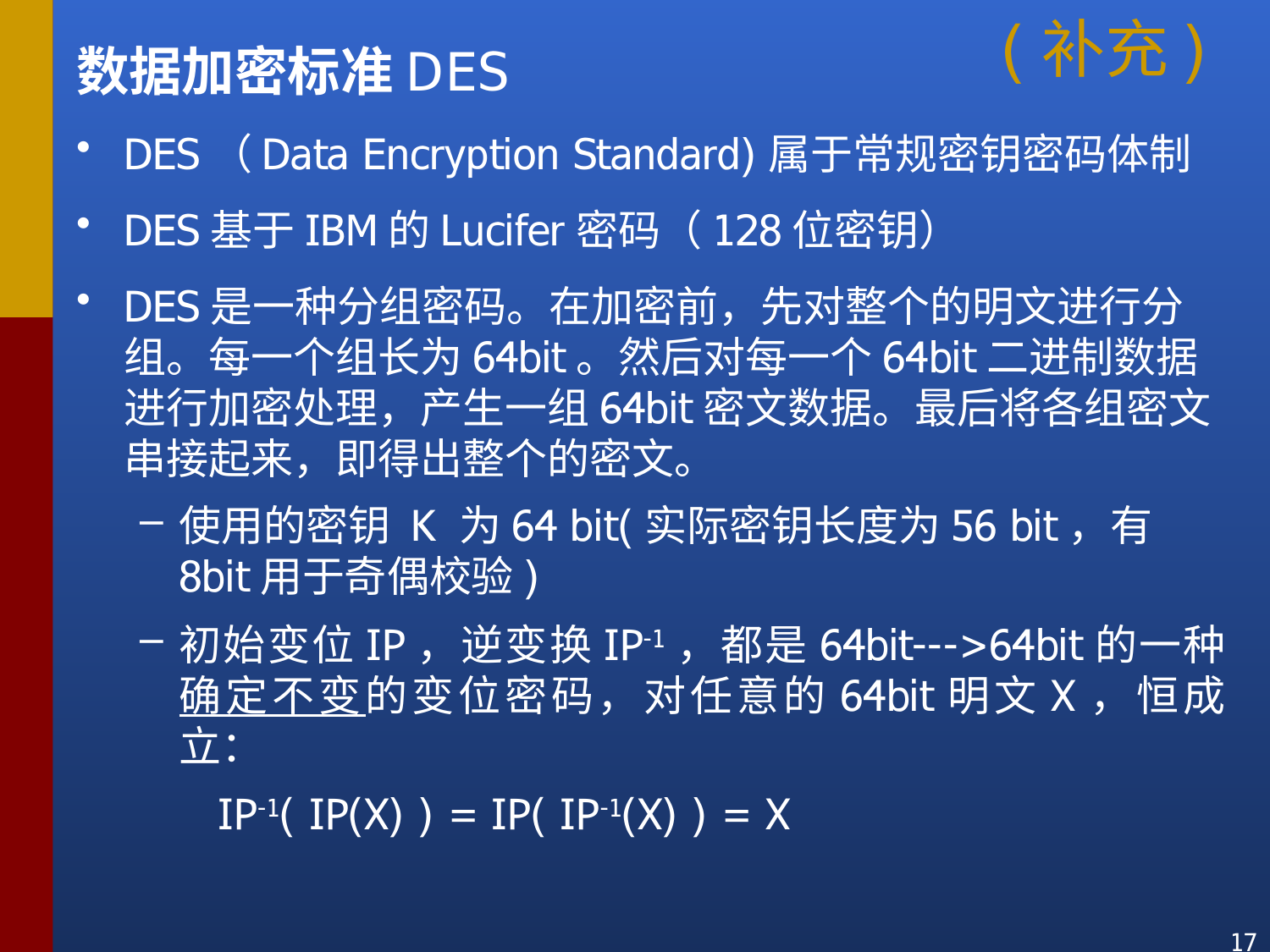

# (补充)
数据加密标准DES
DES（Data Encryption Standard)属于常规密钥密码体制
DES基于IBM的Lucifer密码（128位密钥）
DES是一种分组密码。在加密前，先对整个的明文进行分组。每一个组长为64bit。然后对每一个64bit二进制数据进行加密处理，产生一组64bit密文数据。最后将各组密文串接起来，即得出整个的密文。
使用的密钥 K 为64 bit(实际密钥长度为56 bit，有8bit用于奇偶校验)
初始变位IP，逆变换IP-1，都是64bit--->64bit的一种确定不变的变位密码，对任意的64bit明文X，恒成立：
      IP-1( IP(X) ) = IP( IP-1(X) ) = X

17